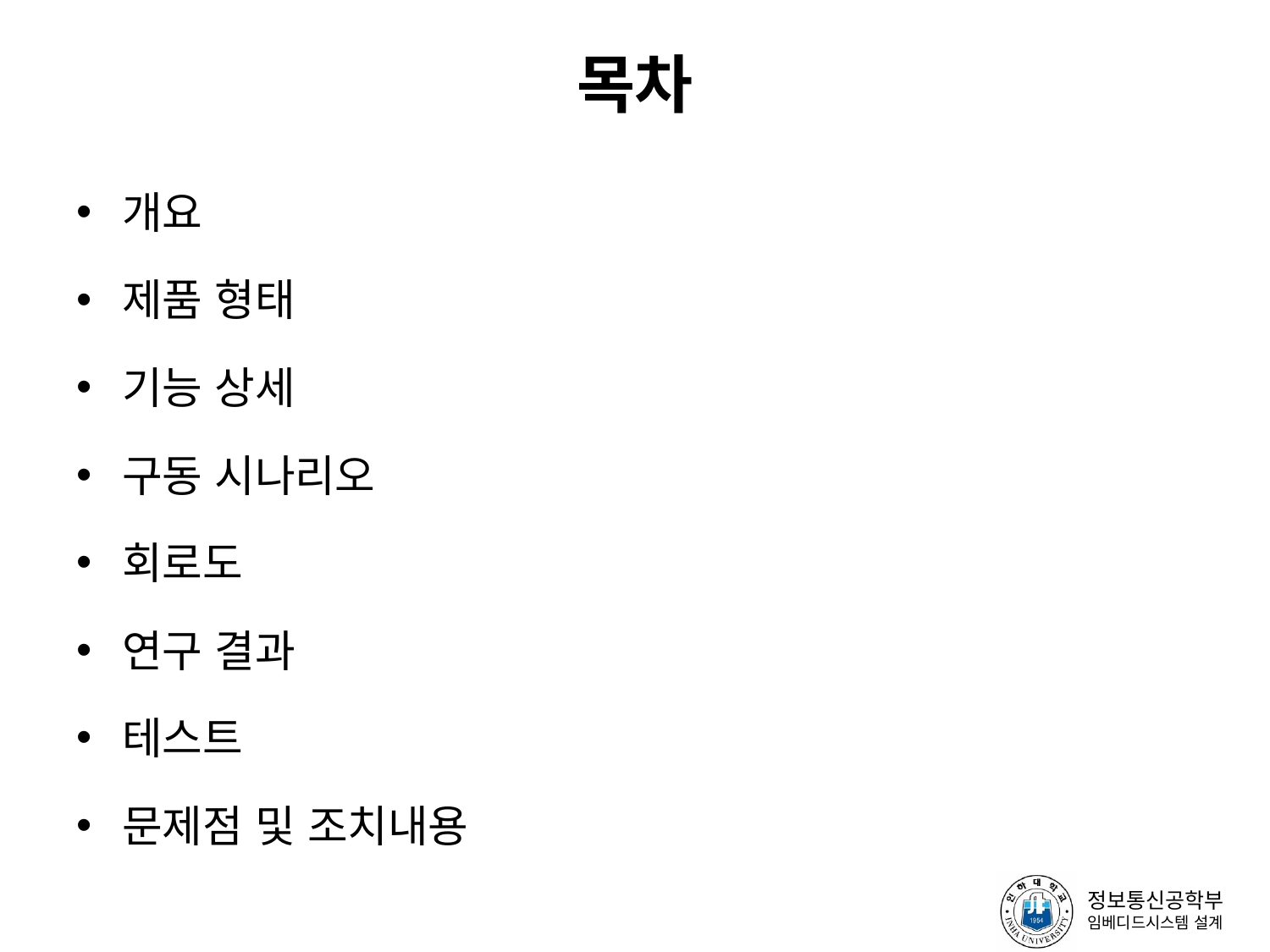

# 목차
개요
제품 형태
기능 상세
구동 시나리오
회로도
연구 결과
테스트
문제점 및 조치내용